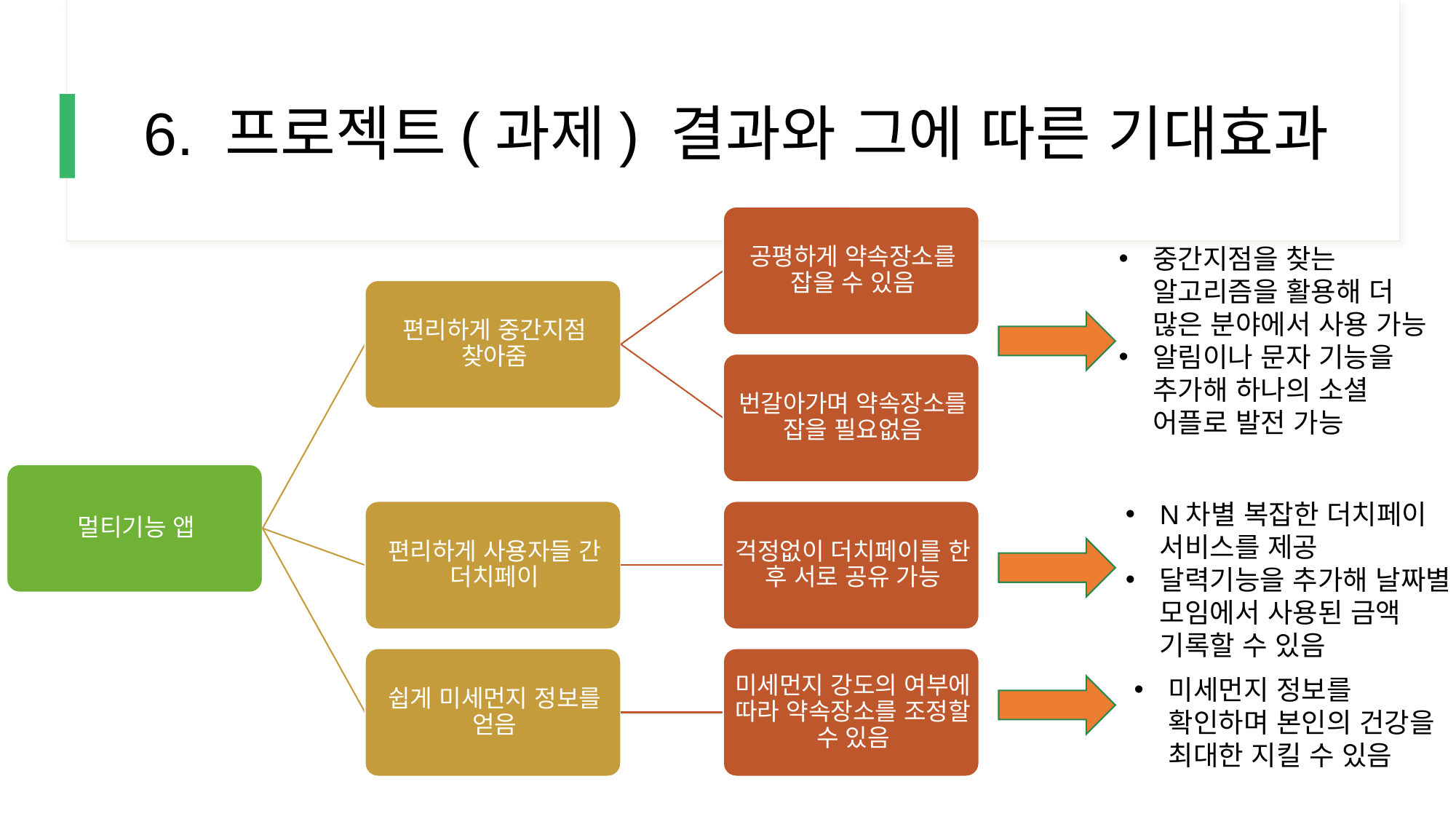

# 6. 프로젝트(과제) 결과와 그에 따른 기대효과
멀티기능 앱

편리하게 중간지점 찾아줌

공평하게 약속장소를 잡을 수 있음

번갈아가며 약속장소를 잡을 필요없음

편리하게 사용자들 간 더치페이

걱정없이 더치페이를 한 후 서로 공유 가능

쉽게 미세먼지 정보를 얻음

미세먼지 강도의 여부에 따라 약속장소를 조정할 수 있음
중간지점을 찾는 알고리즘을 활용해 더 많은 분야에서 사용 가능
알림이나 문자 기능을 추가해 하나의 소셜 어플로 발전 가능

N차별 복잡한 더치페이 서비스를 제공
달력기능을 추가해 날짜별 모임에서 사용된 금액 기록할 수 있음

미세먼지 정보를 확인하며 본인의 건강을 최대한 지킬 수 있음